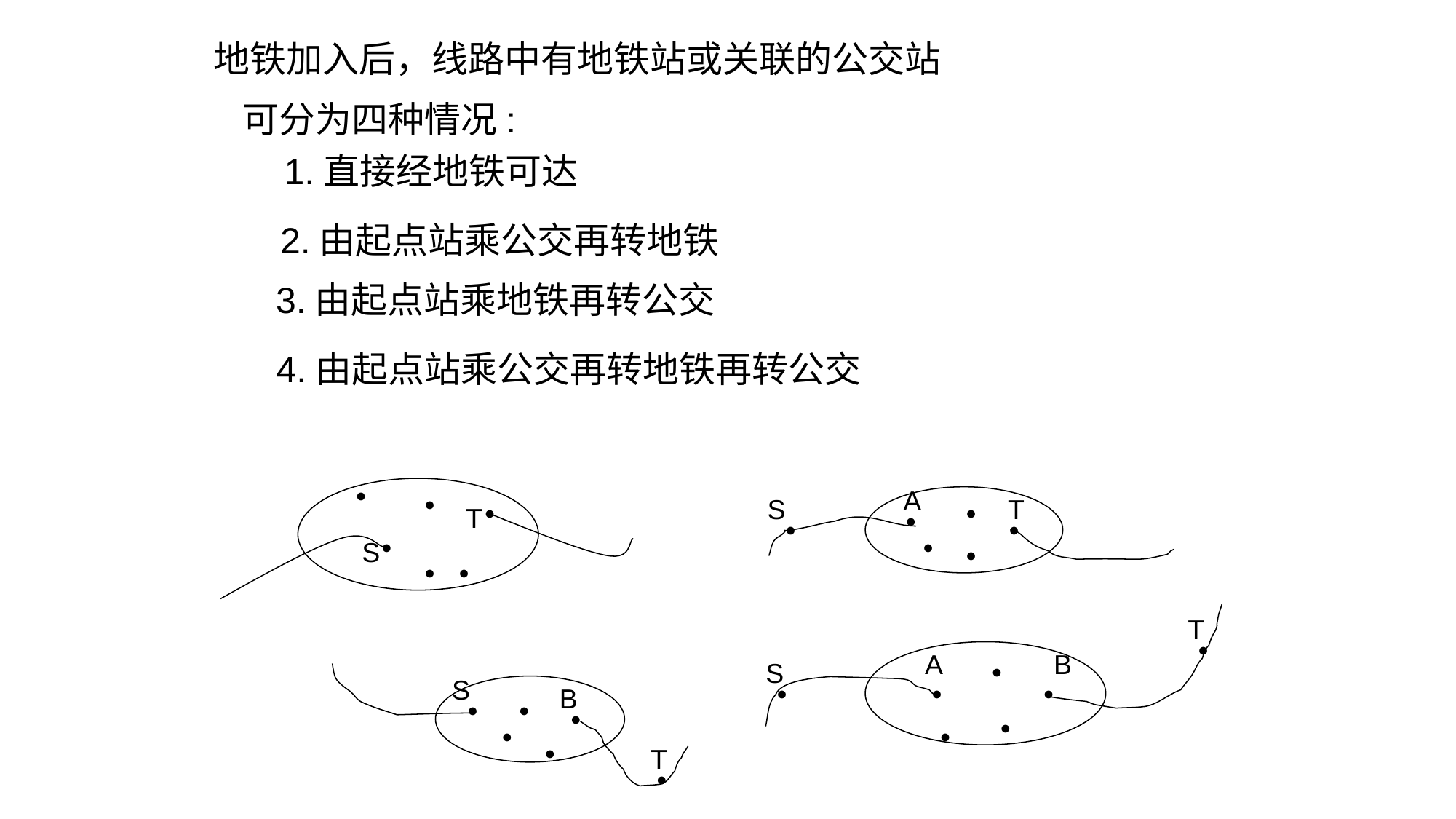

地铁加入后，线路中有地铁站或关联的公交站
可分为四种情况:
1.直接经地铁可达
2.由起点站乘公交再转地铁
3.由起点站乘地铁再转公交
4.由起点站乘公交再转地铁再转公交

●
A
●
S

T
T
●
●
●

●
●

S
●
●
●
●
●

T
●

A
B
S
●

S

B
●
●
●

●
●
●
●
●
●

●
T
●